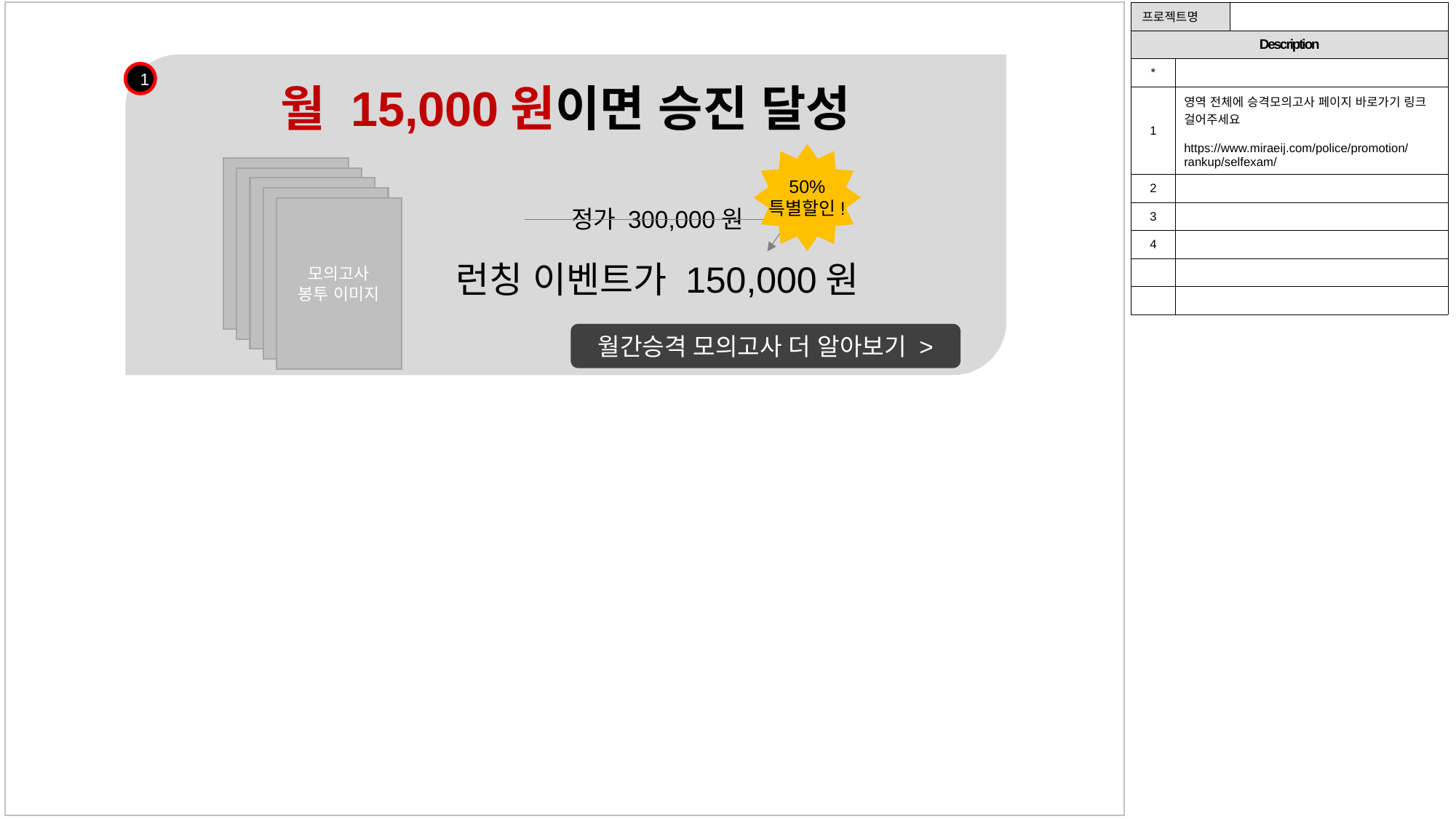

| 프로젝트명 |  |  |
| --- | --- | --- |
| Description |  |  |
| \* |  |  |
| 1 | 영역 전체에 승격모의고사 페이지 바로가기 링크 걸어주세요 https://www.miraeij.com/police/promotion/rankup/selfexam/ |  |
| 2 |  |  |
| 3 |  |  |
| 4 |  |  |
|  |  |  |
|  |  |  |

1
월 15,000원이면 승진 달성

모의고사
봉투 이미지
모의고사
봉투 이미지
50%
특별할인!
모의고사
봉투 이미지
모의고사
봉투 이미지
모의고사
봉투 이미지
정가 300,000원
런칭 이벤트가 150,000원
월간승격 모의고사 더 알아보기 >